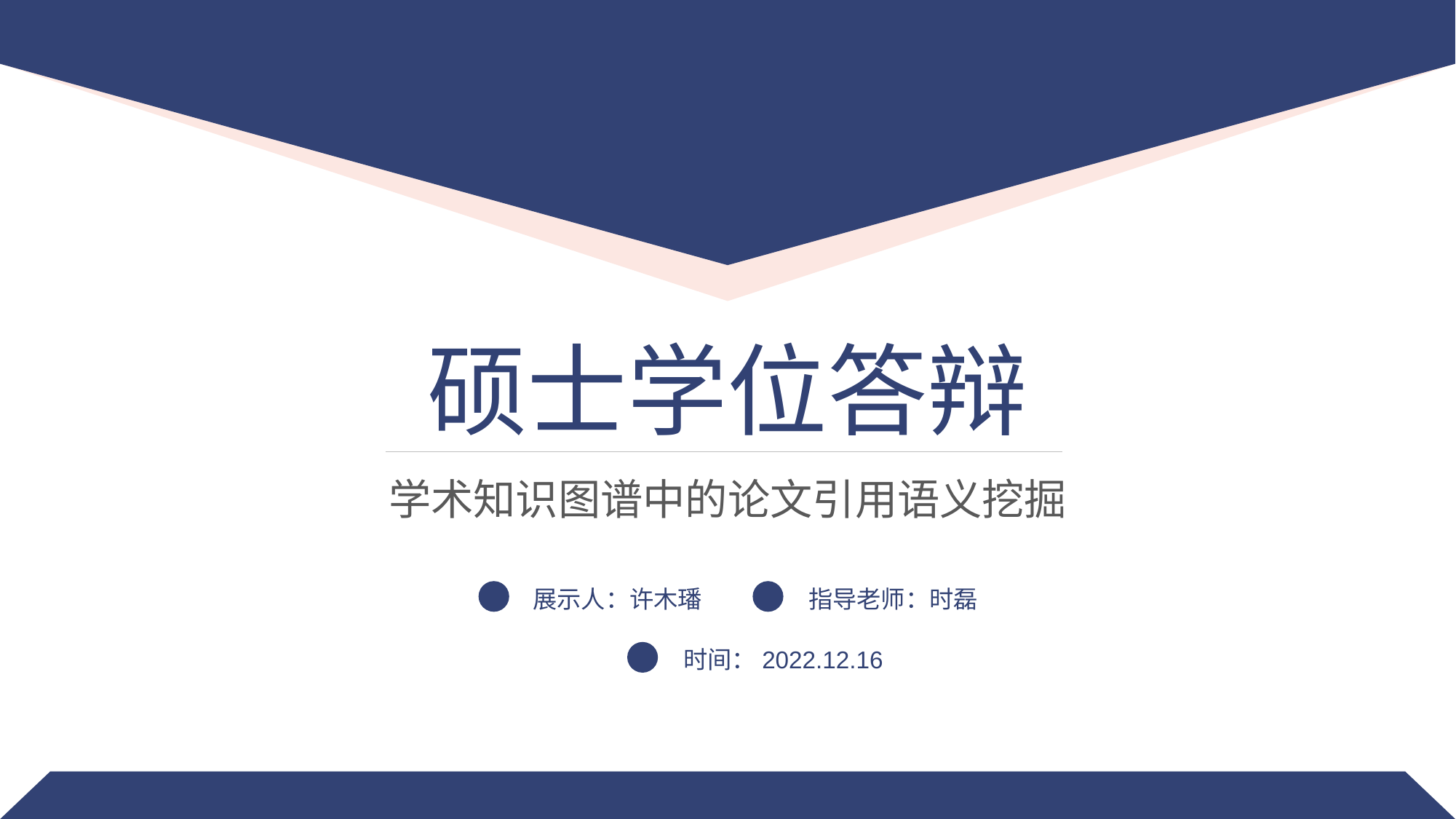

硕士学位答辩
学术知识图谱中的论文引用语义挖掘
展示人：许木璠
指导老师：时磊

时间：2022.12.16